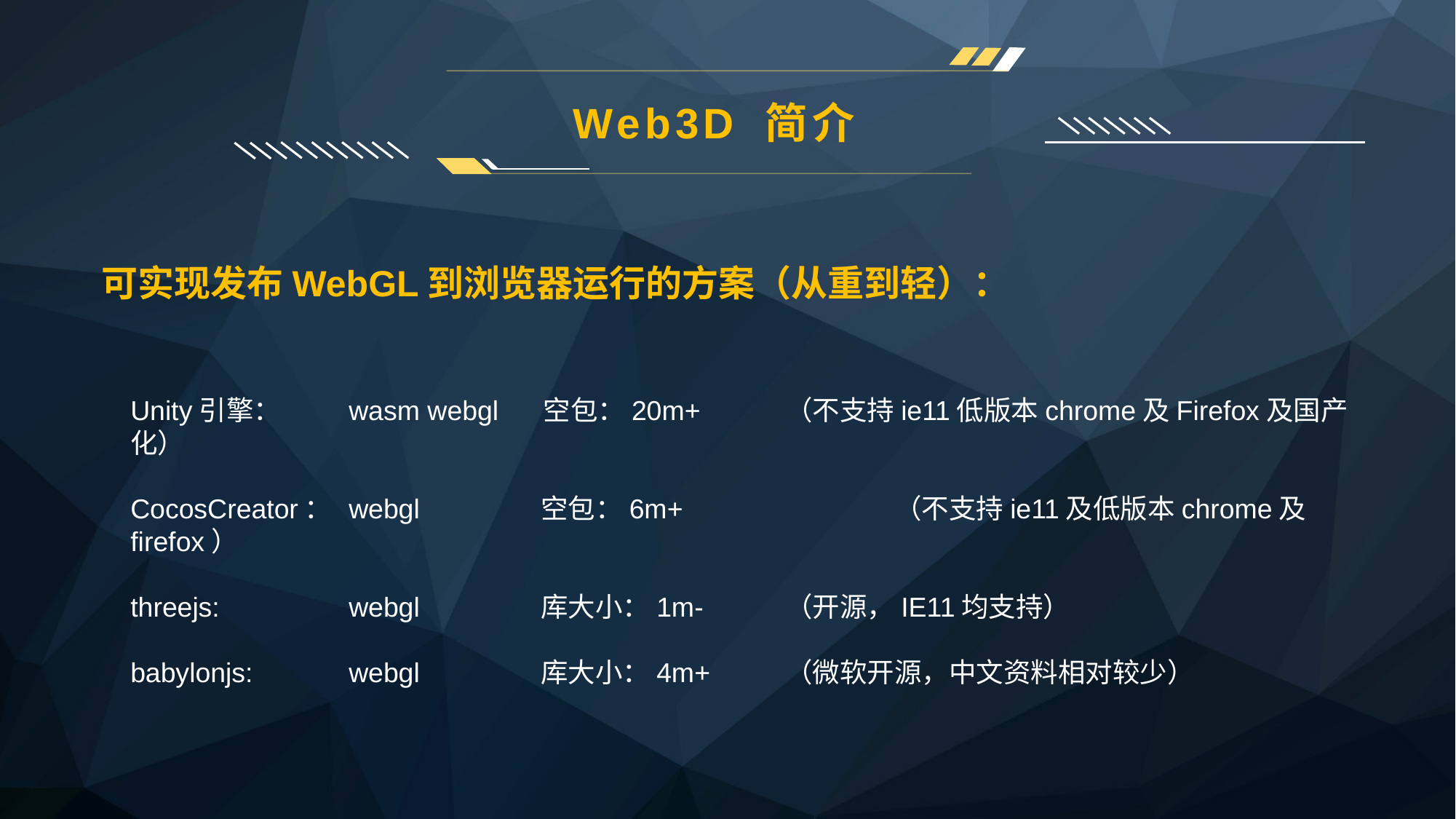

Web3D 简介

可实现发布WebGL到浏览器运行的方案（从重到轻）：
Unity引擎：	wasm webgl     空包：20m+ 	（不支持ie11低版本chrome及Firefox及国产化）

CocosCreator：	webgl	          空包：6m+		（不支持ie11及低版本chrome及firefox）

threejs:		webgl               库大小：1m-	（开源，IE11均支持）

babylonjs:	webgl               库大小：4m+	（微软开源，中文资料相对较少）